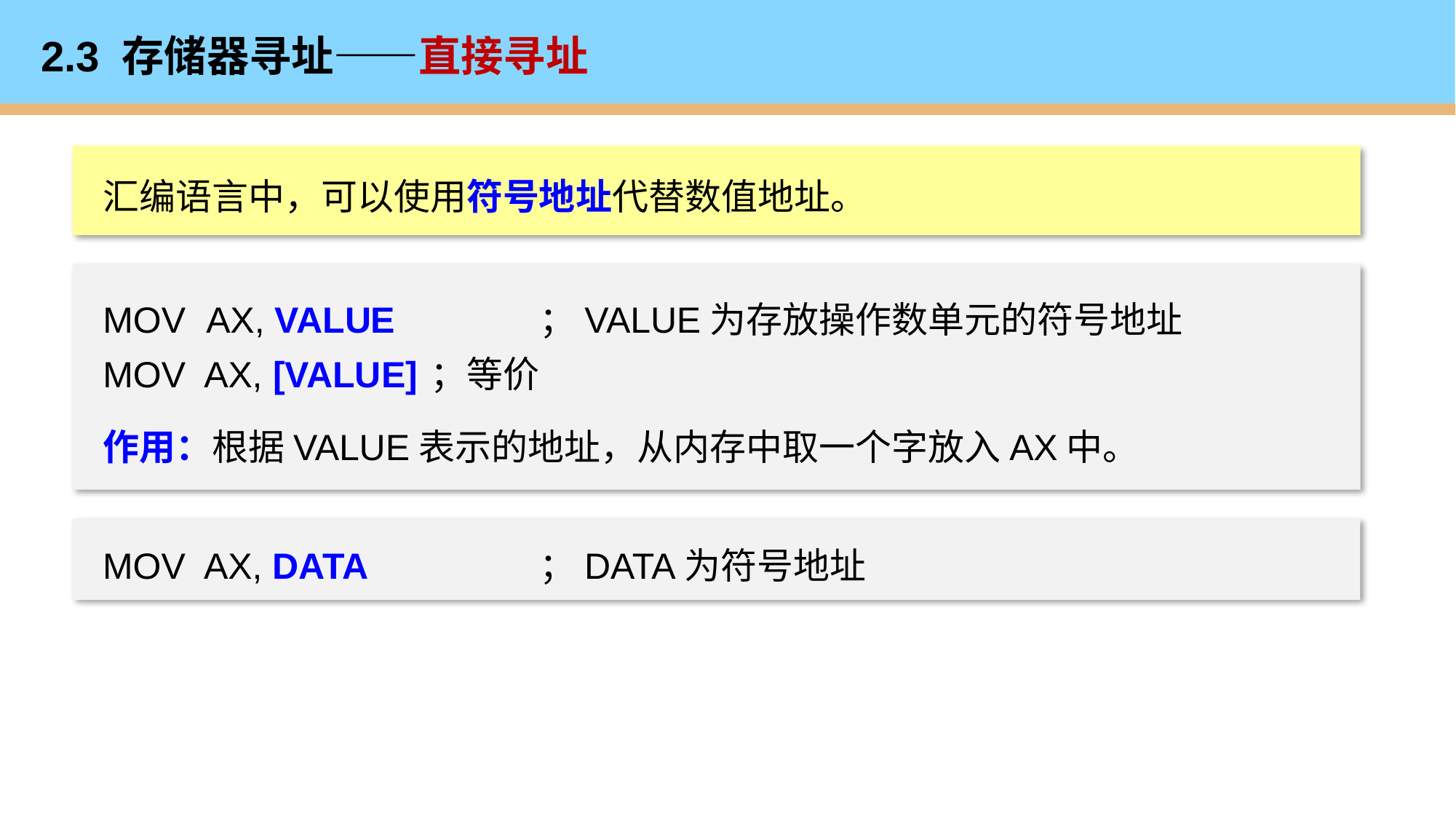

# 2.3 存储器寻址——直接寻址
汇编语言中，可以使用符号地址代替数值地址。
MOV  AX, VALUE         	；VALUE为存放操作数单元的符号地址
MOV  AX, [VALUE]	；等价
作用：根据VALUE表示的地址，从内存中取一个字放入AX中。
MOV  AX, DATA		；DATA为符号地址
50